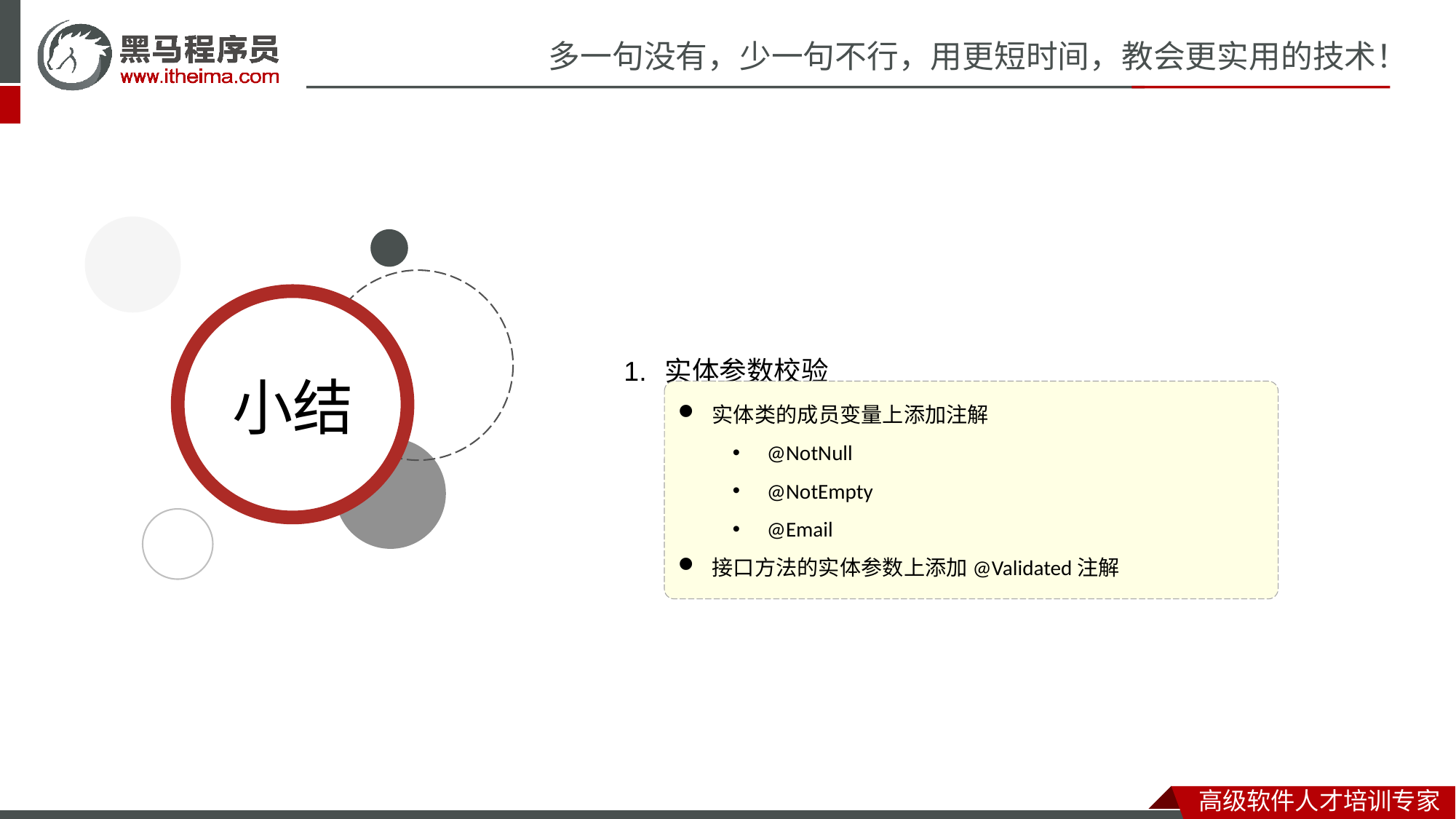

实体参数校验

实体类的成员变量上添加注解
@NotNull
@NotEmpty
@Email
接口方法的实体参数上添加@Validated注解